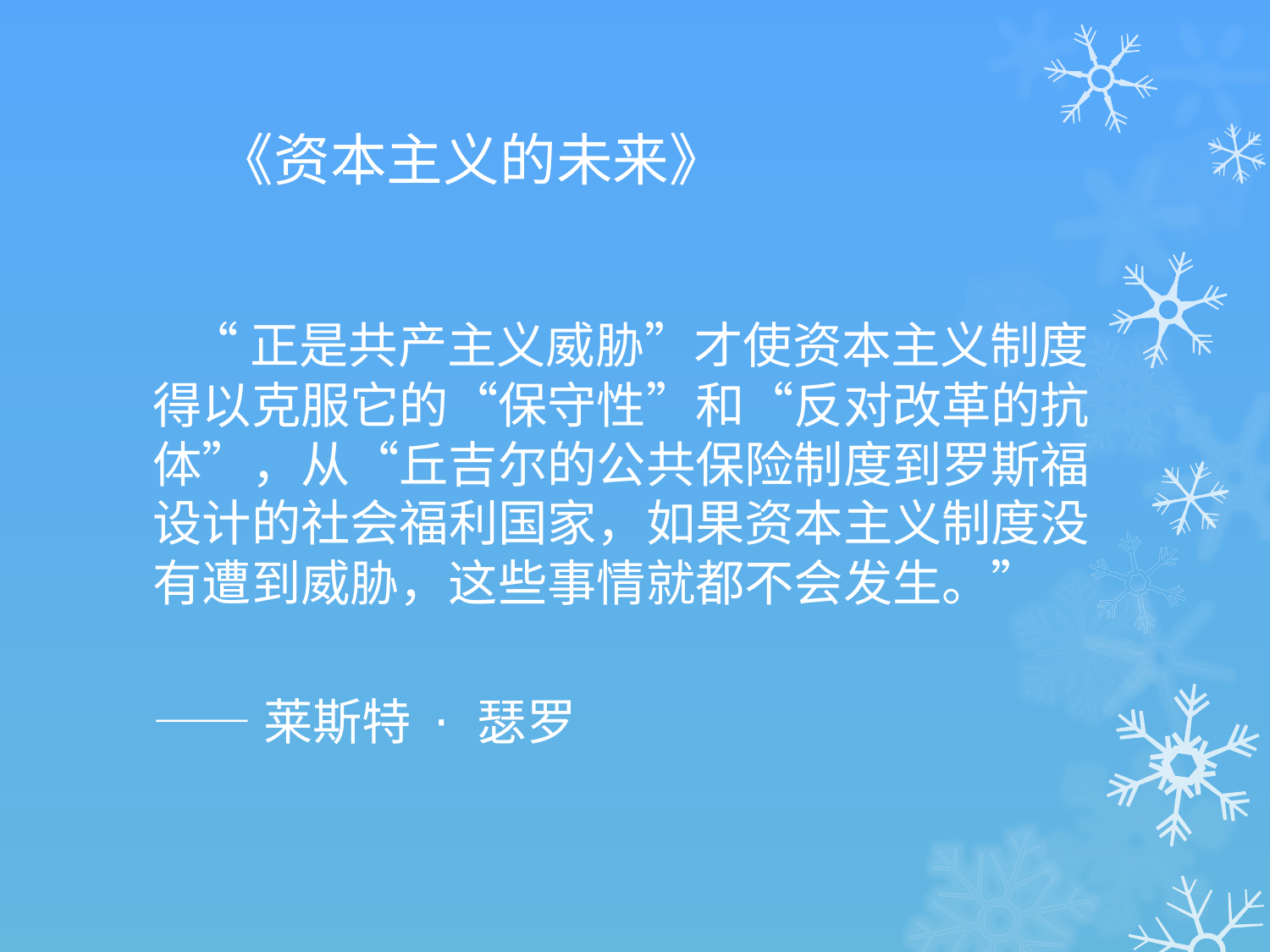

# 《资本主义的未来》
     “正是共产主义威胁”才使资本主义制度得以克服它的“保守性”和“反对改革的抗体”，从“丘吉尔的公共保险制度到罗斯福设计的社会福利国家，如果资本主义制度没有遭到威胁，这些事情就都不会发生。”
                                                                                     ——莱斯特 · 瑟罗